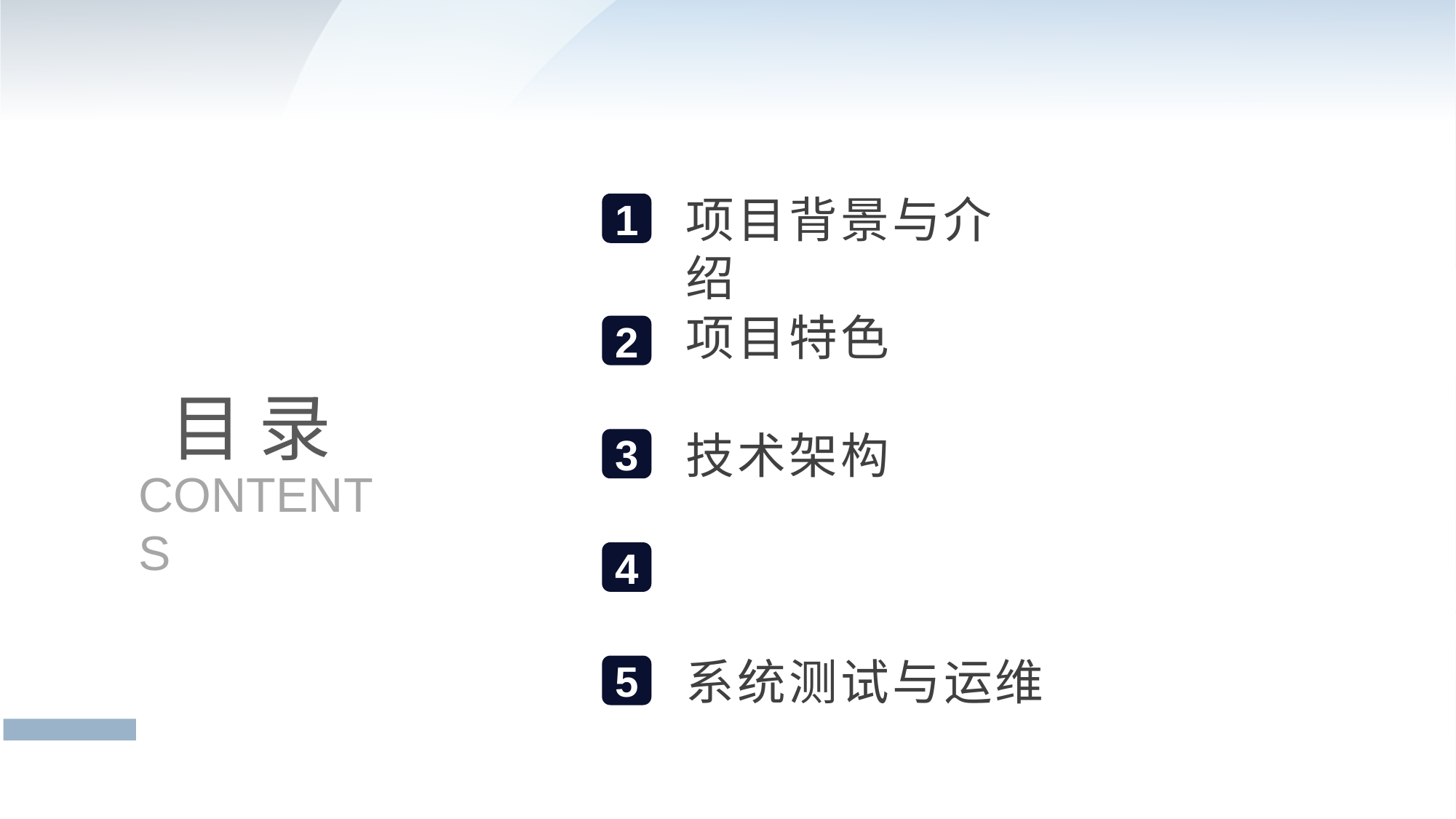

项目背景与介绍
1
项目特色
2
目 录
技术架构
3
CONTENTS
4
系统测试与运维
5